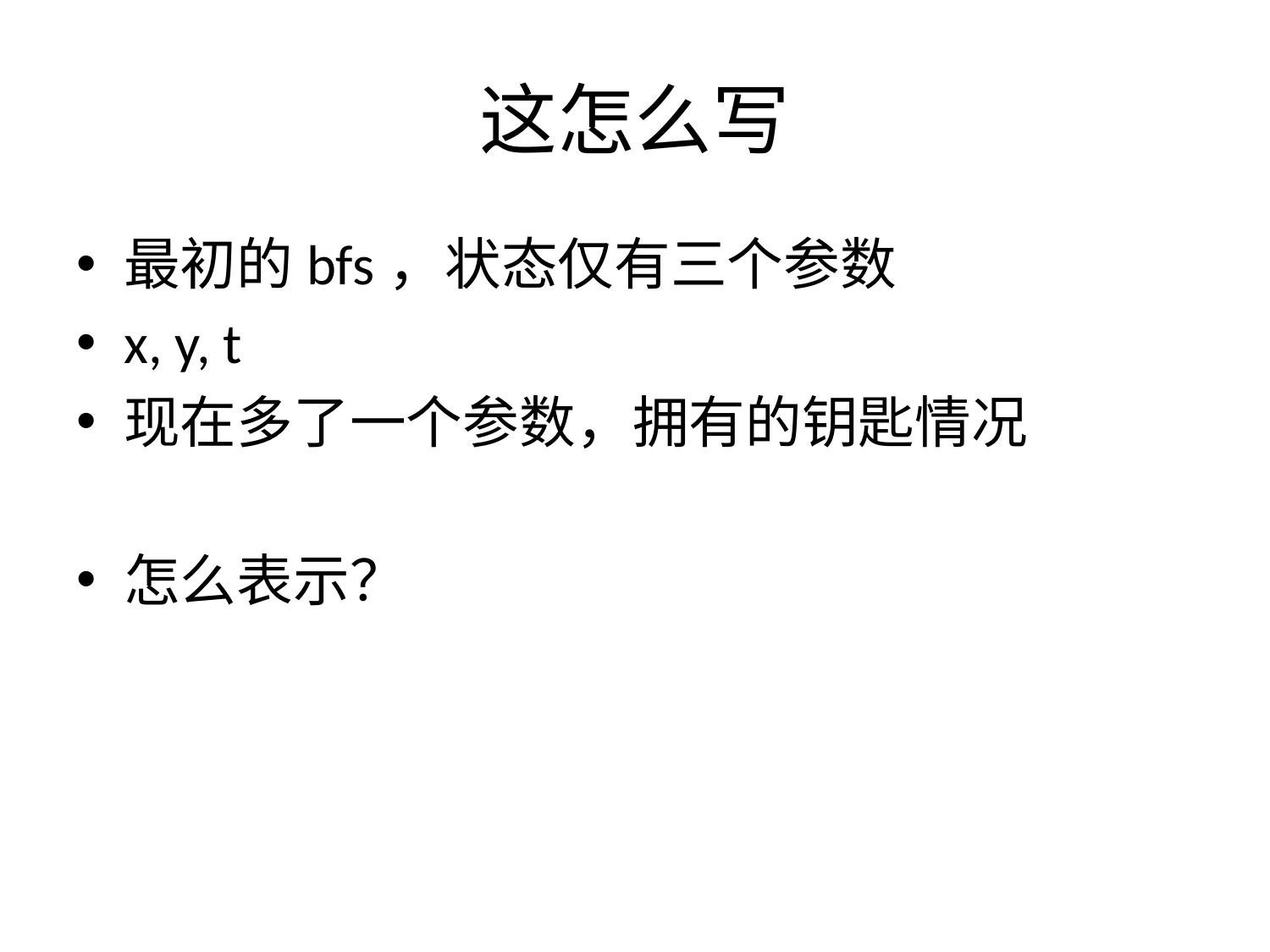

# 这怎么写
最初的bfs，状态仅有三个参数
x, y, t
现在多了一个参数，拥有的钥匙情况

怎么表示？